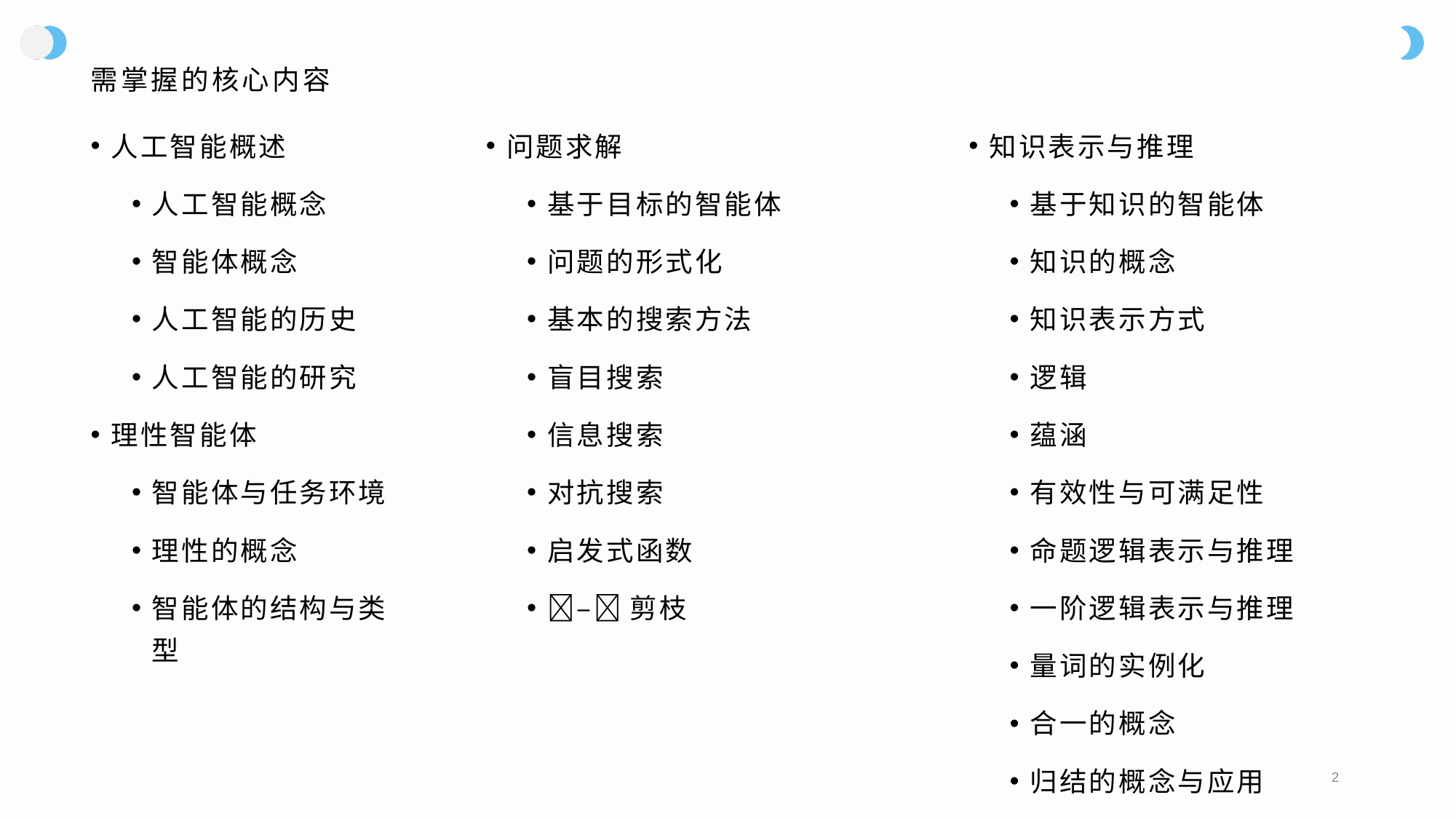

# 需掌握的核心内容
人工智能概述
人工智能概念
智能体概念
人工智能的历史
人工智能的研究
理性智能体
智能体与任务环境
理性的概念
智能体的结构与类型

问题求解
基于目标的智能体
问题的形式化
基本的搜索方法
盲目搜索
信息搜索
对抗搜索
启发式函数
α–β剪枝
知识表示与推理
基于知识的智能体
知识的概念
知识表示方式
逻辑
蕴涵
有效性与可满足性
命题逻辑表示与推理
一阶逻辑表示与推理
量词的实例化
合一的概念
归结的概念与应用
2